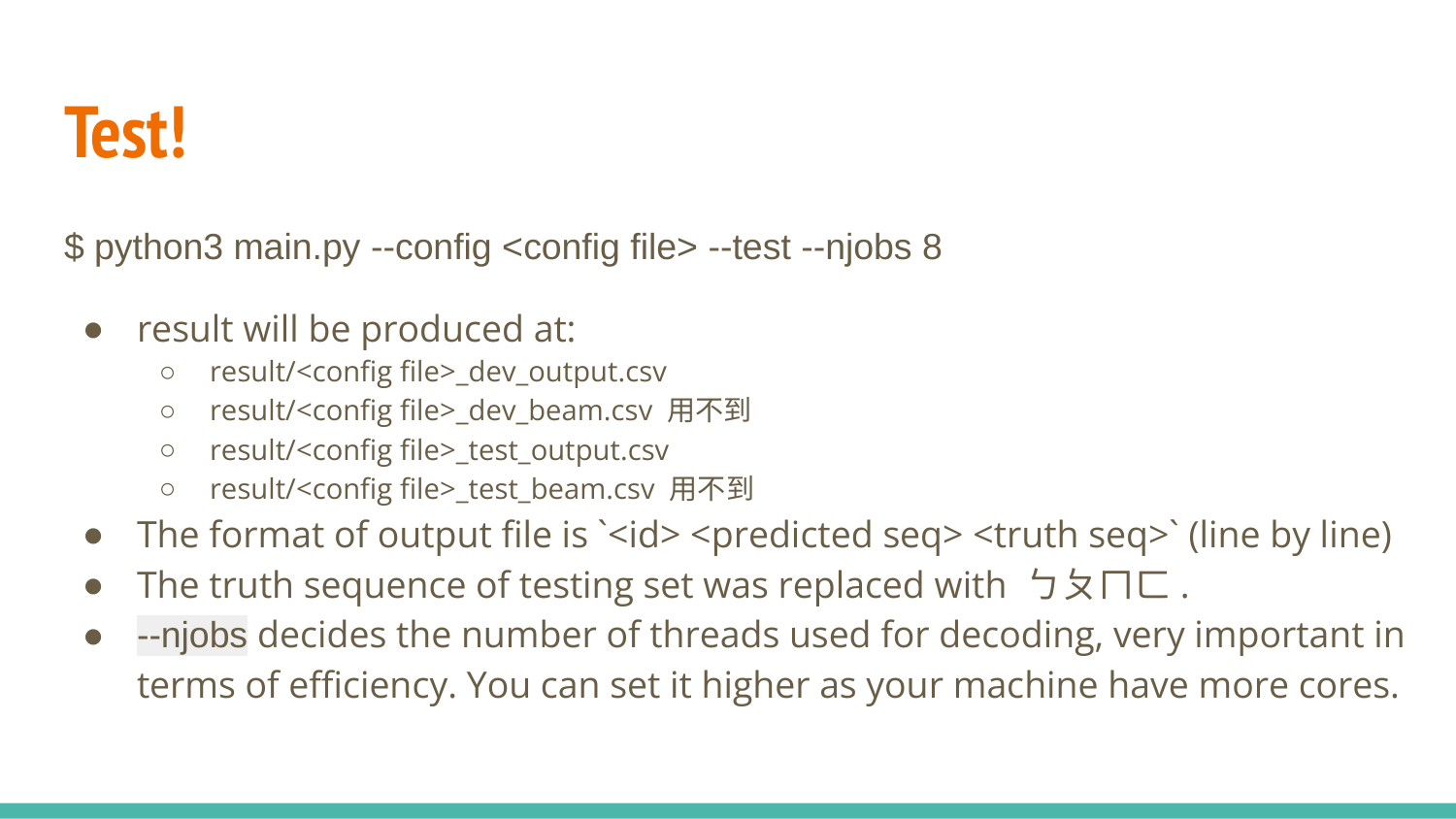

# Test!
$ python3 main.py --config <config file> --test --njobs 8
result will be produced at:
result/<config file>_dev_output.csv
result/<config file>_dev_beam.csv 用不到
result/<config file>_test_output.csv
result/<config file>_test_beam.csv 用不到
The format of output file is `<id> <predicted seq> <truth seq>` (line by line)
The truth sequence of testing set was replaced with ㄅㄆㄇㄈ.
--njobs decides the number of threads used for decoding, very important in terms of efficiency. You can set it higher as your machine have more cores.